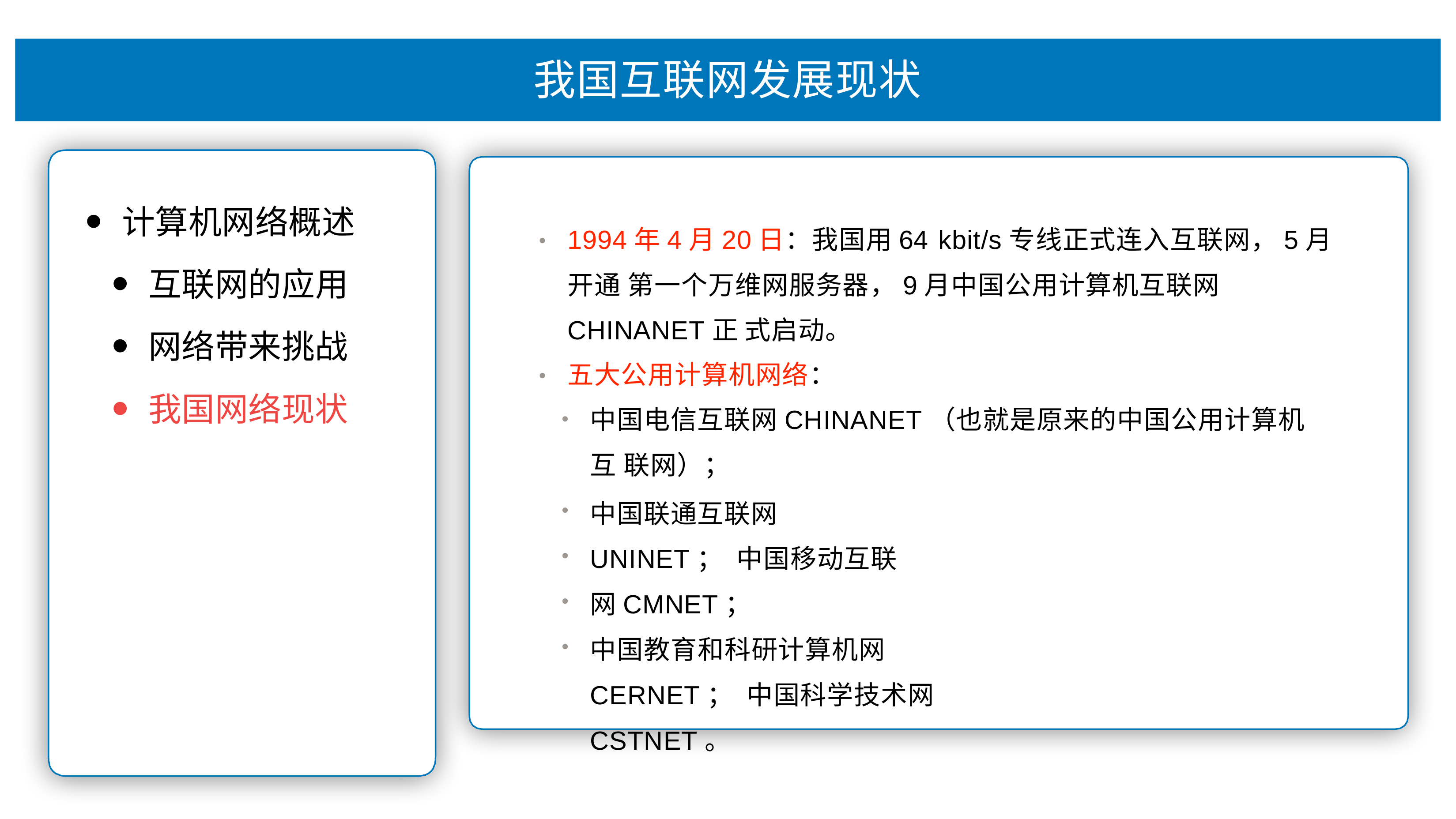

# 我国互联⽹发展现状

计算机⽹络概述
互联⽹的应⽤
1994年4⽉20⽇：我国⽤64 kbit/s专线正式连⼊互联⽹，5⽉开通 第⼀个万维⽹服务器，9⽉中国公⽤计算机互联⽹CHINANET正 式启动。
五⼤公⽤计算机⽹络：
•
⽹络带来挑战
我国⽹络现状
•
中国电信互联⽹CHINANET（也就是原来的中国公⽤计算机互 联⽹）；
中国联通互联⽹UNINET；  中国移动互联⽹CMNET；
中国教育和科研计算机⽹CERNET；  中国科学技术⽹CSTNET。
•
•
•
•